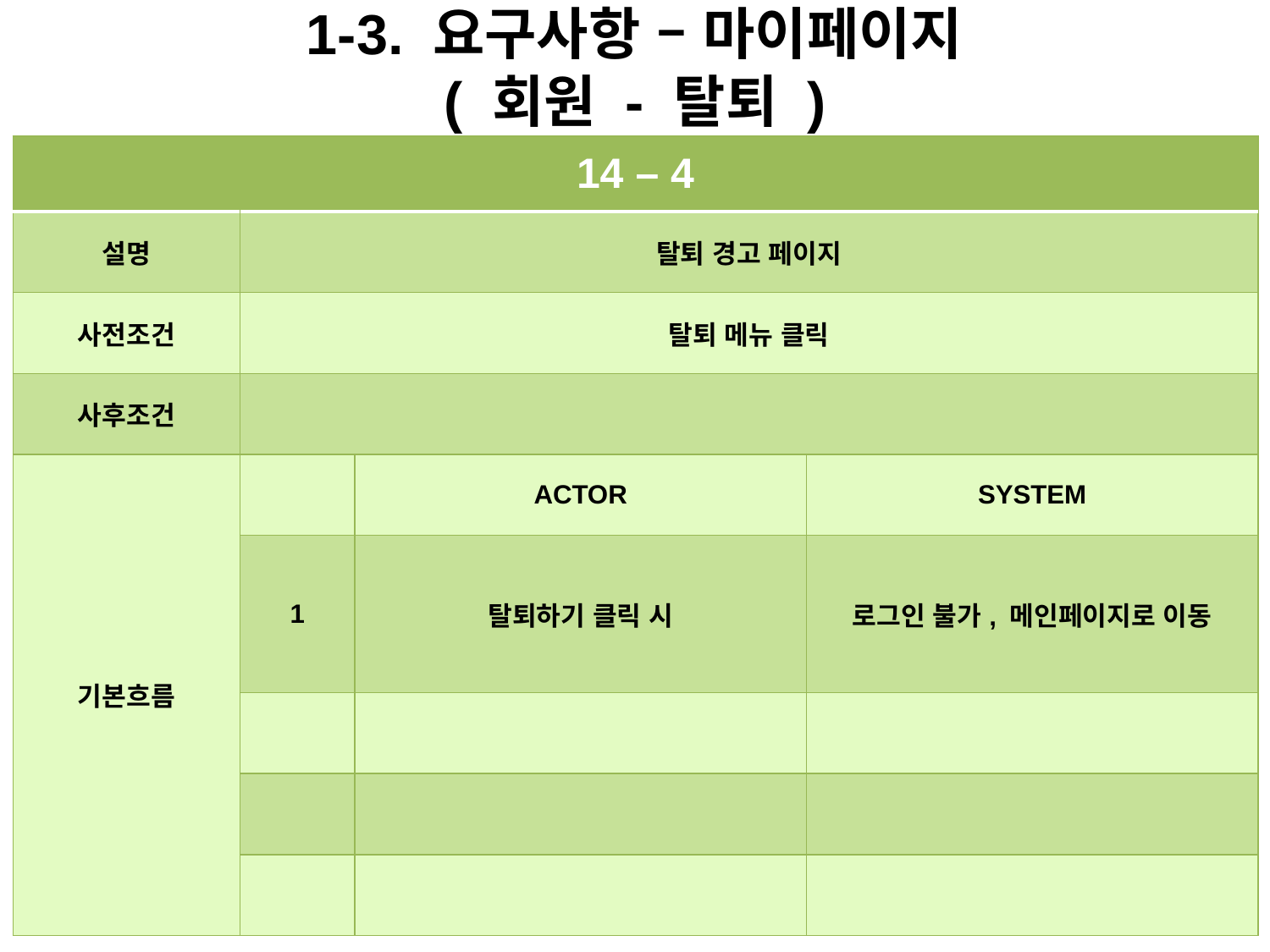

# 1-3. 요구사항 – 마이페이지 ( 회원 - 탈퇴 )
| 14 – 4 |  |  |  |
| --- | --- | --- | --- |
| 설명 | 탈퇴 경고 페이지 |  |  |
| 사전조건 | 탈퇴 메뉴 클릭 |  |  |
| 사후조건 |  |  |  |
| 기본흐름 |  | ACTOR | SYSTEM |
|  | 1 | 탈퇴하기 클릭 시 | 로그인 불가, 메인페이지로 이동 |
|  |  |  |  |
|  |  |  |  |
|  |  |  |  |